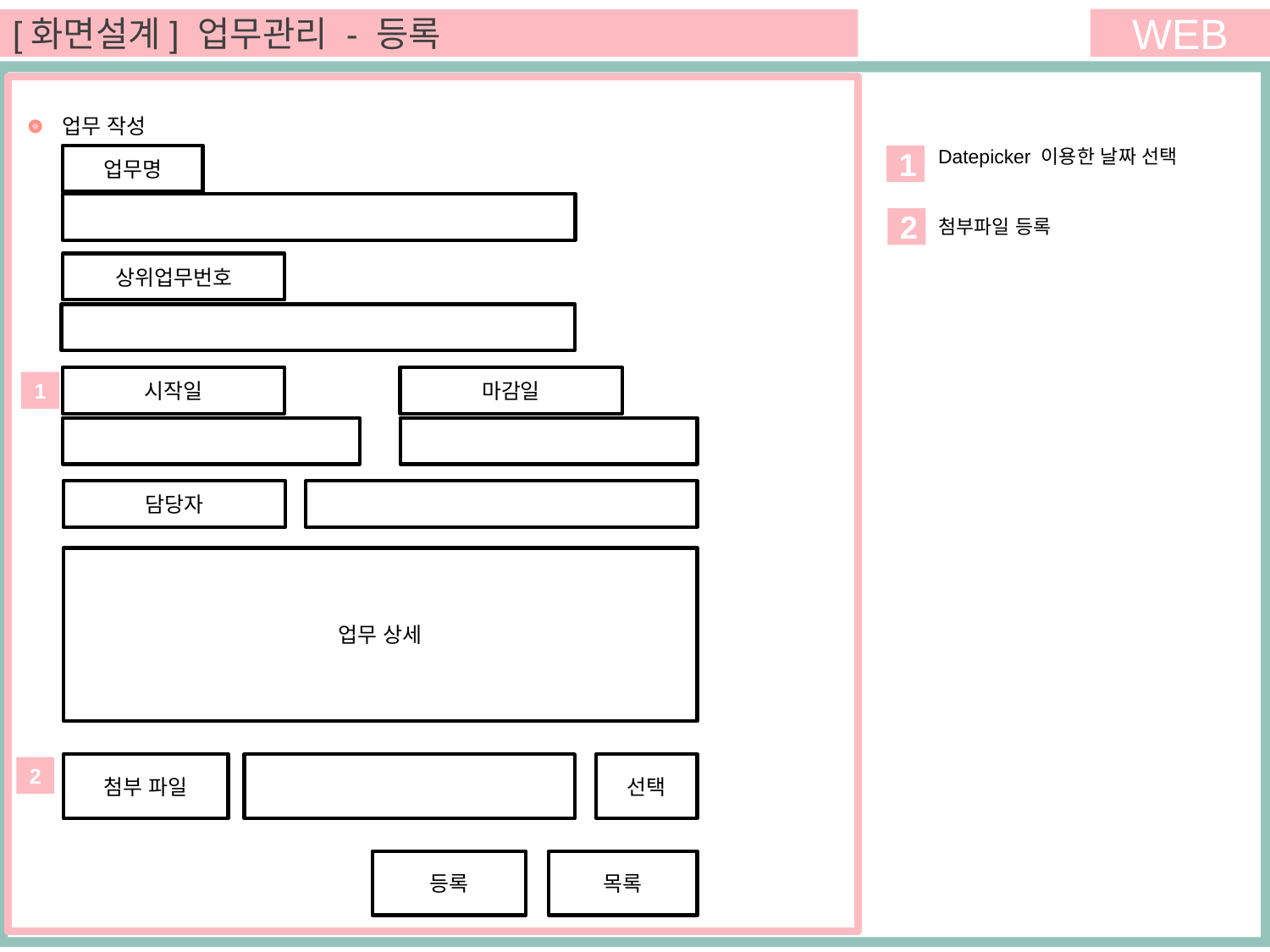

WEB
[화면설계] 업무관리 - 등록

 업무 작성

Datepicker 이용한 날짜 선택
업무명
1

2
첨부파일 등록
상위업무번호

시작일
마감일
1

담당자
업무 상세
첨부 파일

선택
2
등록
목록